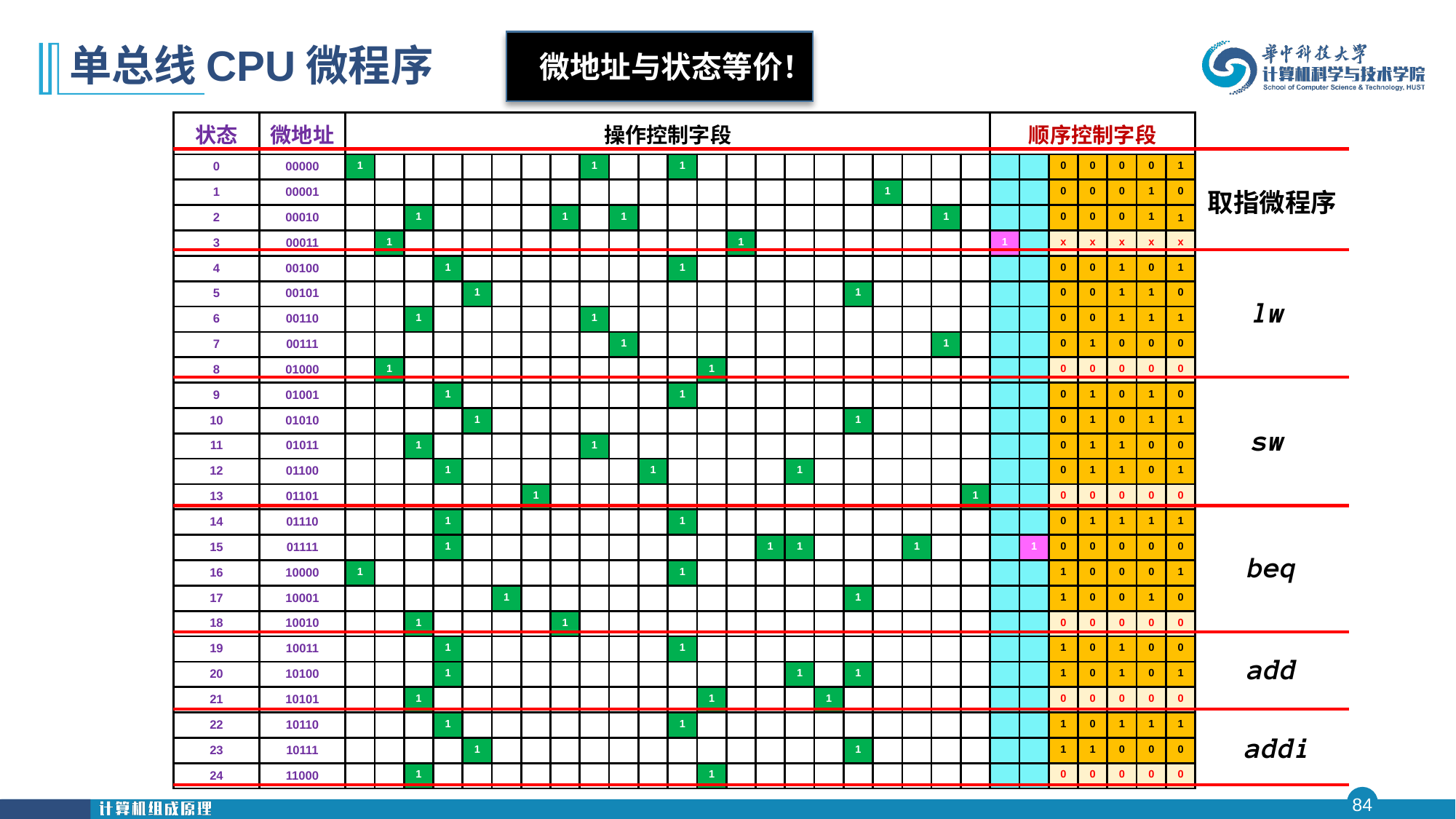

# 单总线CPU微程序

微地址与状态等价！
| 状态 | 微地址 | 操作控制字段 |  |  |  |  |  |  |  |  |  |  |  |  |  |  |  |  |  |  |  |  |  | 顺序控制字段 |  |  |  |  |  |  |
| --- | --- | --- | --- | --- | --- | --- | --- | --- | --- | --- | --- | --- | --- | --- | --- | --- | --- | --- | --- | --- | --- | --- | --- | --- | --- | --- | --- | --- | --- | --- |
| 0 | 00000 | 1 |  |  |  |  |  |  |  | 1 |  |  | 1 |  |  |  |  |  |  |  |  |  |  |  |  | 0 | 0 | 0 | 0 | 1 |
| 1 | 00001 |  |  |  |  |  |  |  |  |  |  |  |  |  |  |  |  |  |  | 1 |  |  |  |  |  | 0 | 0 | 0 | 1 | 0 |
| 2 | 00010 |  |  | 1 |  |  |  |  | 1 |  | 1 |  |  |  |  |  |  |  |  |  |  | 1 |  |  |  | 0 | 0 | 0 | 1 | 1 |
| 3 | 00011 |  | 1 |  |  |  |  |  |  |  |  |  |  |  | 1 |  |  |  |  |  |  |  |  | 1 |  | x | x | x | x | x |
| 4 | 00100 |  |  |  | 1 |  |  |  |  |  |  |  | 1 |  |  |  |  |  |  |  |  |  |  |  |  | 0 | 0 | 1 | 0 | 1 |
| 5 | 00101 |  |  |  |  | 1 |  |  |  |  |  |  |  |  |  |  |  |  | 1 |  |  |  |  |  |  | 0 | 0 | 1 | 1 | 0 |
| 6 | 00110 |  |  | 1 |  |  |  |  |  | 1 |  |  |  |  |  |  |  |  |  |  |  |  |  |  |  | 0 | 0 | 1 | 1 | 1 |
| 7 | 00111 |  |  |  |  |  |  |  |  |  | 1 |  |  |  |  |  |  |  |  |  |  | 1 |  |  |  | 0 | 1 | 0 | 0 | 0 |
| 8 | 01000 |  | 1 |  |  |  |  |  |  |  |  |  |  | 1 |  |  |  |  |  |  |  |  |  |  |  | 0 | 0 | 0 | 0 | 0 |
| 9 | 01001 |  |  |  | 1 |  |  |  |  |  |  |  | 1 |  |  |  |  |  |  |  |  |  |  |  |  | 0 | 1 | 0 | 1 | 0 |
| 10 | 01010 |  |  |  |  | 1 |  |  |  |  |  |  |  |  |  |  |  |  | 1 |  |  |  |  |  |  | 0 | 1 | 0 | 1 | 1 |
| 11 | 01011 |  |  | 1 |  |  |  |  |  | 1 |  |  |  |  |  |  |  |  |  |  |  |  |  |  |  | 0 | 1 | 1 | 0 | 0 |
| 12 | 01100 |  |  |  | 1 |  |  |  |  |  |  | 1 |  |  |  |  | 1 |  |  |  |  |  |  |  |  | 0 | 1 | 1 | 0 | 1 |
| 13 | 01101 |  |  |  |  |  |  | 1 |  |  |  |  |  |  |  |  |  |  |  |  |  |  | 1 |  |  | 0 | 0 | 0 | 0 | 0 |
| 14 | 01110 |  |  |  | 1 |  |  |  |  |  |  |  | 1 |  |  |  |  |  |  |  |  |  |  |  |  | 0 | 1 | 1 | 1 | 1 |
| 15 | 01111 |  |  |  | 1 |  |  |  |  |  |  |  |  |  |  | 1 | 1 |  |  |  | 1 |  |  |  | 1 | 0 | 0 | 0 | 0 | 0 |
| 16 | 10000 | 1 |  |  |  |  |  |  |  |  |  |  | 1 |  |  |  |  |  |  |  |  |  |  |  |  | 1 | 0 | 0 | 0 | 1 |
| 17 | 10001 |  |  |  |  |  | 1 |  |  |  |  |  |  |  |  |  |  |  | 1 |  |  |  |  |  |  | 1 | 0 | 0 | 1 | 0 |
| 18 | 10010 |  |  | 1 |  |  |  |  | 1 |  |  |  |  |  |  |  |  |  |  |  |  |  |  |  |  | 0 | 0 | 0 | 0 | 0 |
| 19 | 10011 |  |  |  | 1 |  |  |  |  |  |  |  | 1 |  |  |  |  |  |  |  |  |  |  |  |  | 1 | 0 | 1 | 0 | 0 |
| 20 | 10100 |  |  |  | 1 |  |  |  |  |  |  |  |  |  |  |  | 1 |  | 1 |  |  |  |  |  |  | 1 | 0 | 1 | 0 | 1 |
| 21 | 10101 |  |  | 1 |  |  |  |  |  |  |  |  |  | 1 |  |  |  | 1 |  |  |  |  |  |  |  | 0 | 0 | 0 | 0 | 0 |
| 22 | 10110 |  |  |  | 1 |  |  |  |  |  |  |  | 1 |  |  |  |  |  |  |  |  |  |  |  |  | 1 | 0 | 1 | 1 | 1 |
| 23 | 10111 |  |  |  |  | 1 |  |  |  |  |  |  |  |  |  |  |  |  | 1 |  |  |  |  |  |  | 1 | 1 | 0 | 0 | 0 |
| 24 | 11000 |  |  | 1 |  |  |  |  |  |  |  |  |  | 1 |  |  |  |  |  |  |  |  |  |  |  | 0 | 0 | 0 | 0 | 0 |
取指微程序
lw
sw
beq
add
addi